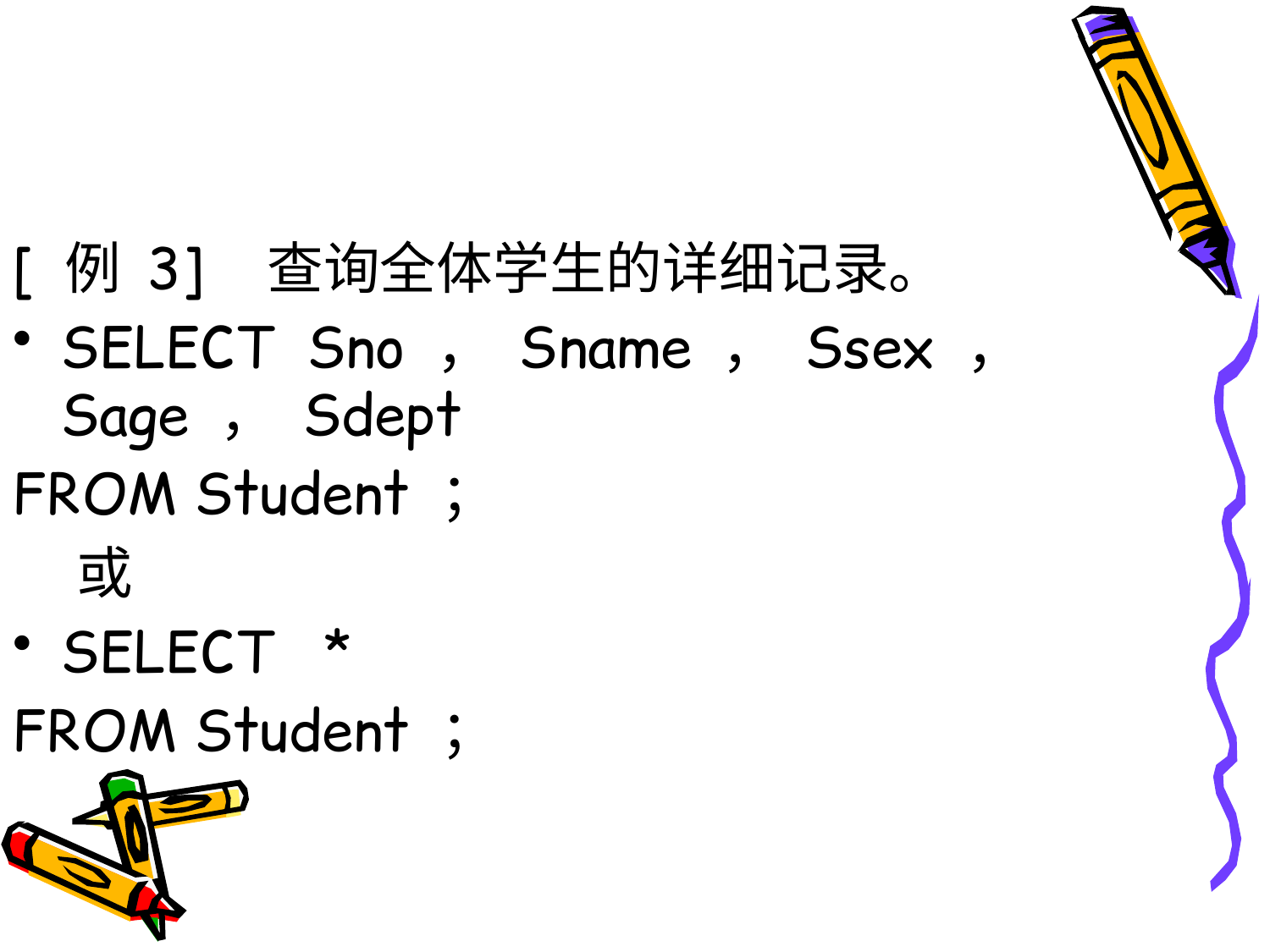

#
[ 例 3]   查询全体学生的详细记录。
SELECT  Sno ， Sname ， Ssex ， Sage ， Sdept
FROM Student ；
    或
SELECT   *
FROM Student ；